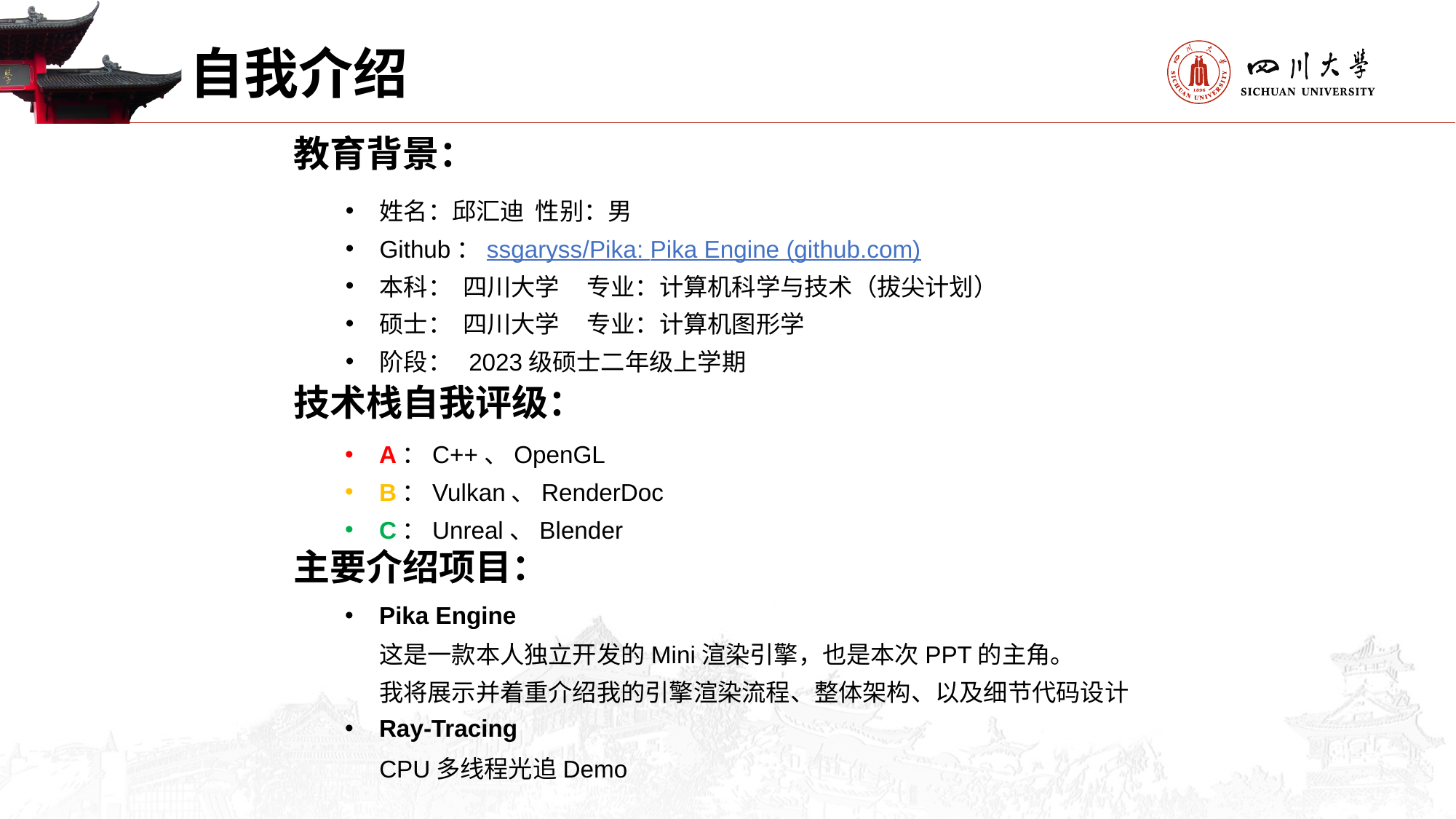

自我介绍
教育背景：
姓名：邱汇迪  性别：男
Github：ssgaryss/Pika: Pika Engine (github.com)
本科：  四川大学     专业：计算机科学与技术（拔尖计划）
硕士：  四川大学     专业：计算机图形学
阶段：  2023级硕士二年级上学期
技术栈自我评级：
A：C++、OpenGL
B：Vulkan、RenderDoc
C：Unreal、Blender
主要介绍项目：
Pika Engine
这是一款本人独立开发的Mini渲染引擎，也是本次PPT的主角。
我将展示并着重介绍我的引擎渲染流程、整体架构、以及细节代码设计
Ray-Tracing
CPU多线程光追Demo